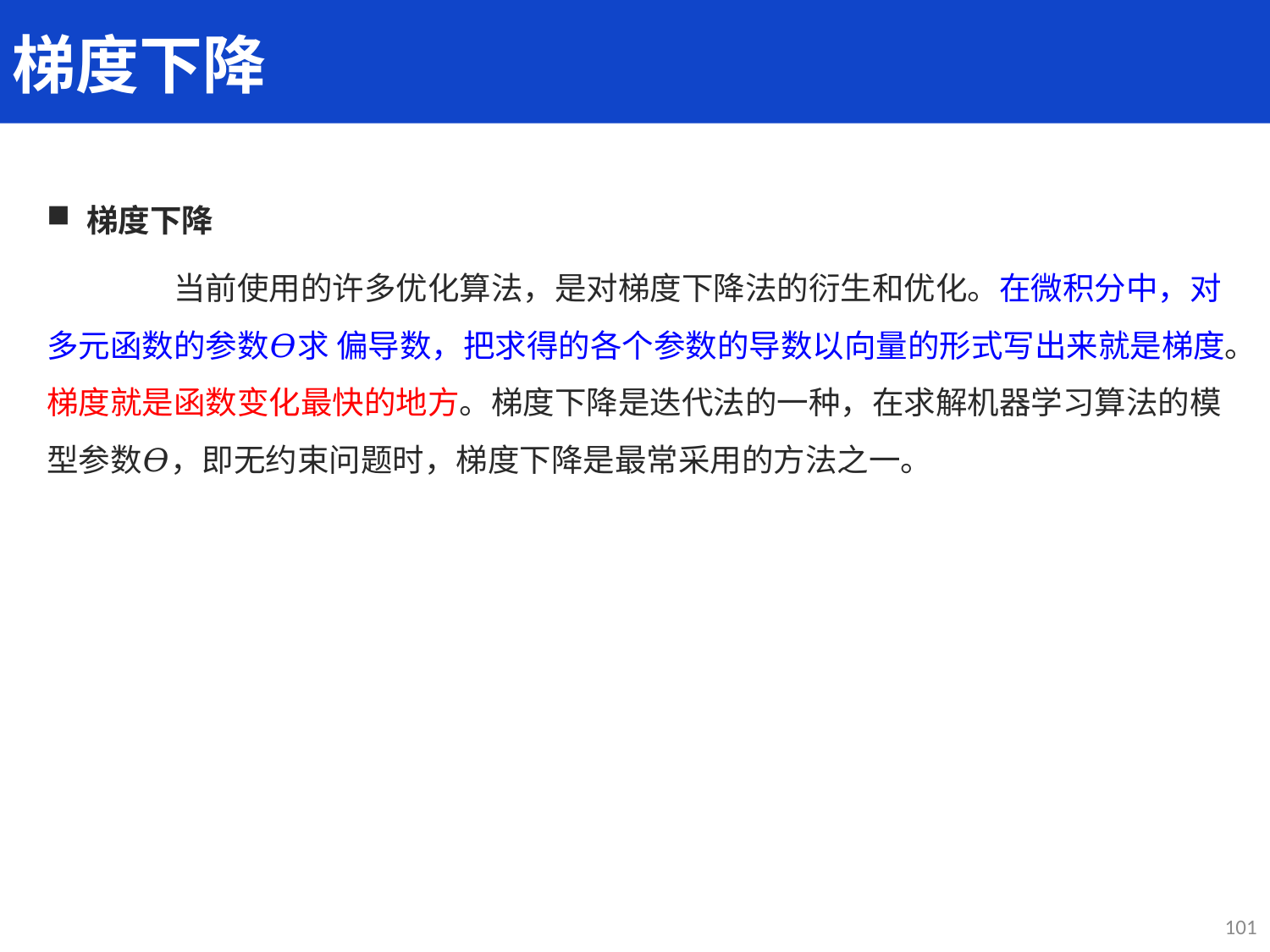

梯度下降

梯度下降
	当前使用的许多优化算法，是对梯度下降法的衍生和优化。在微积分中，对多元函数的参数𝛳求 偏导数，把求得的各个参数的导数以向量的形式写出来就是梯度。梯度就是函数变化最快的地方。梯度下降是迭代法的一种，在求解机器学习算法的模型参数𝛳，即无约束问题时，梯度下降是最常采用的方法之一。

101